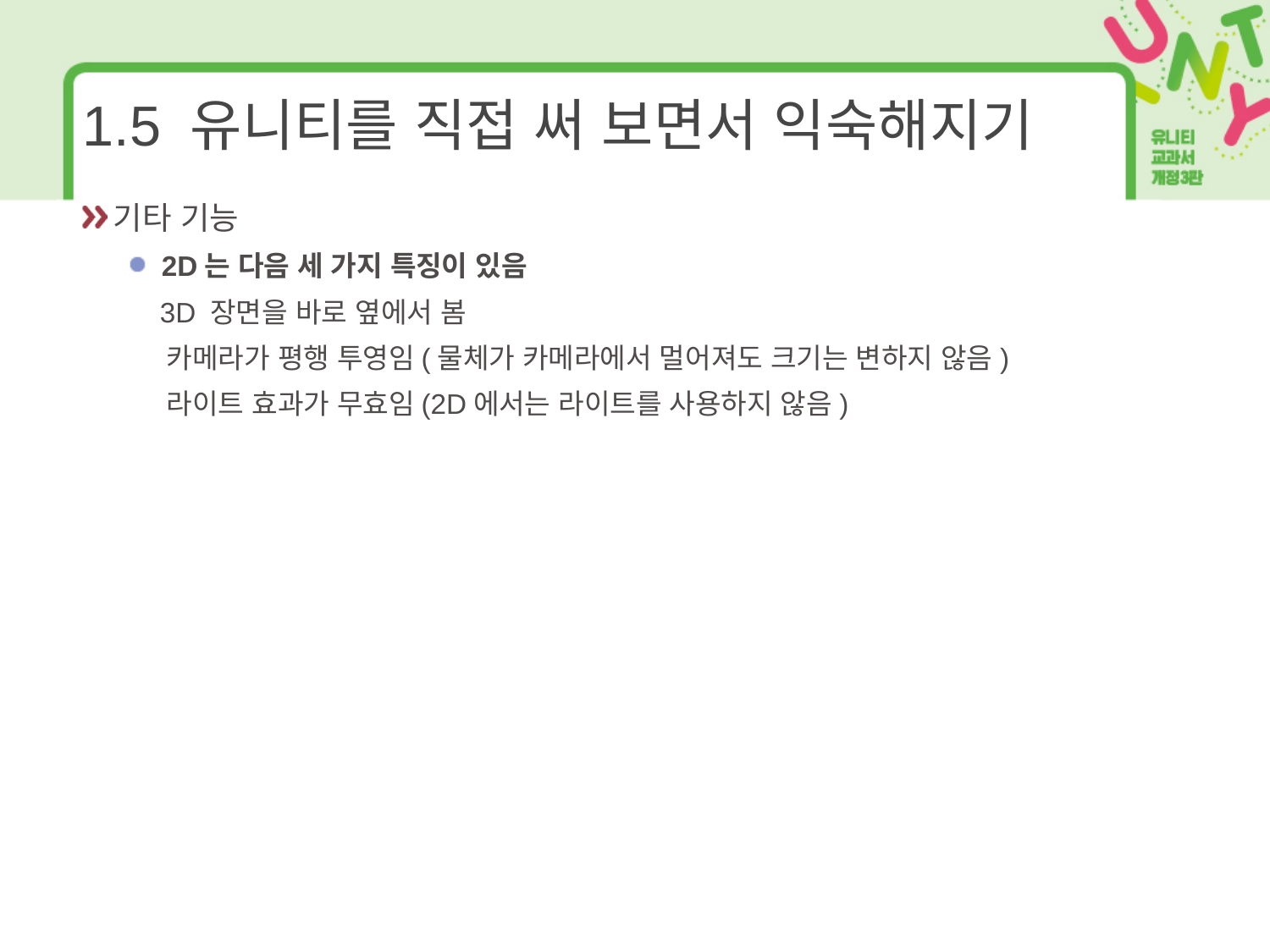

# 1.5 유니티를 직접 써 보면서 익숙해지기
기타 기능
2D는 다음 세 가지 특징이 있음
    3D 장면을 바로 옆에서 봄
    카메라가 평행 투영임(물체가 카메라에서 멀어져도 크기는 변하지 않음)
    라이트 효과가 무효임(2D에서는 라이트를 사용하지 않음)